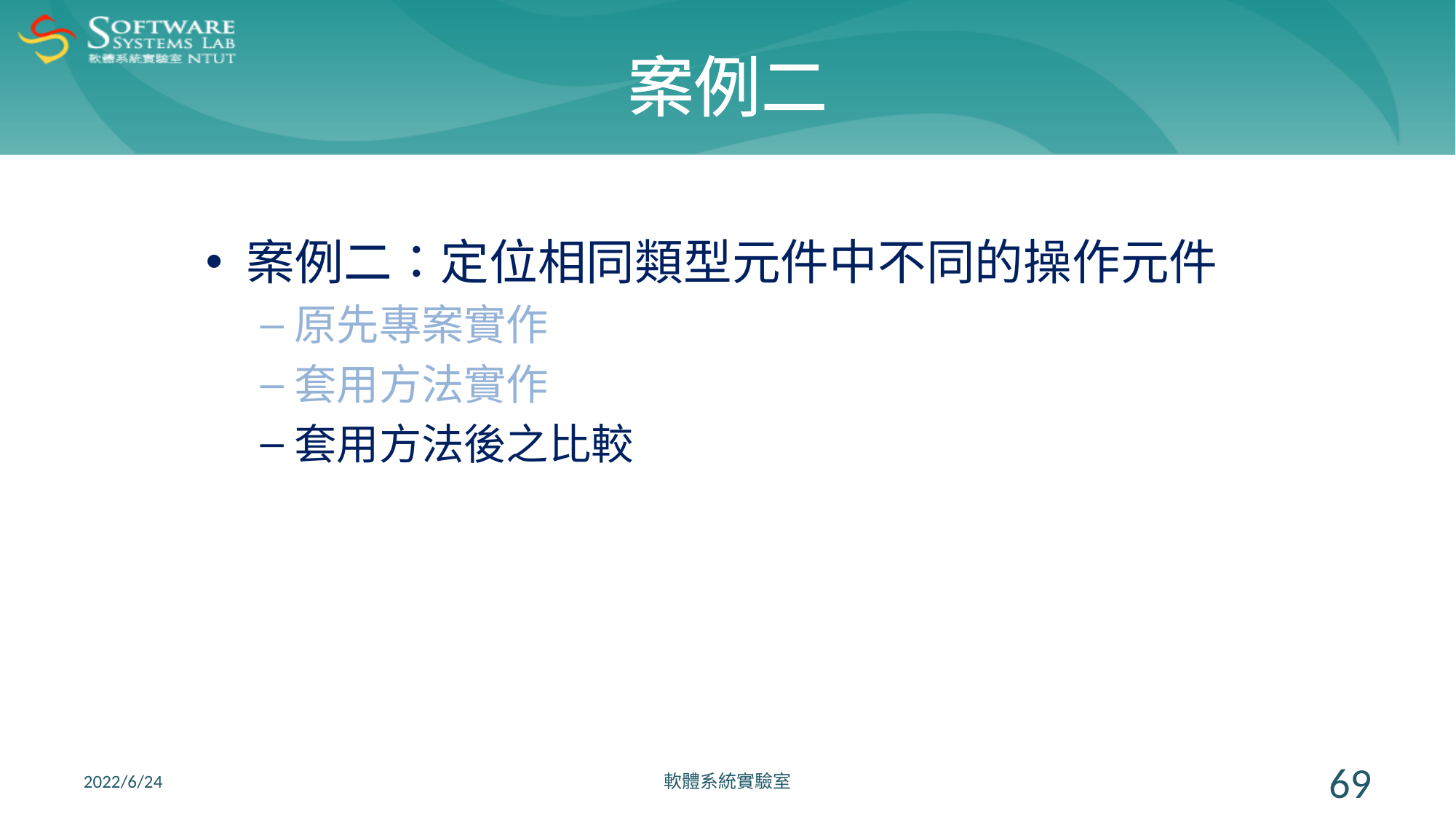

# 案例二
案例二：定位相同類型元件中不同的操作元件
原先專案實作
套用方法實作
套用方法後之比較
2022/6/24
軟體系統實驗室
69